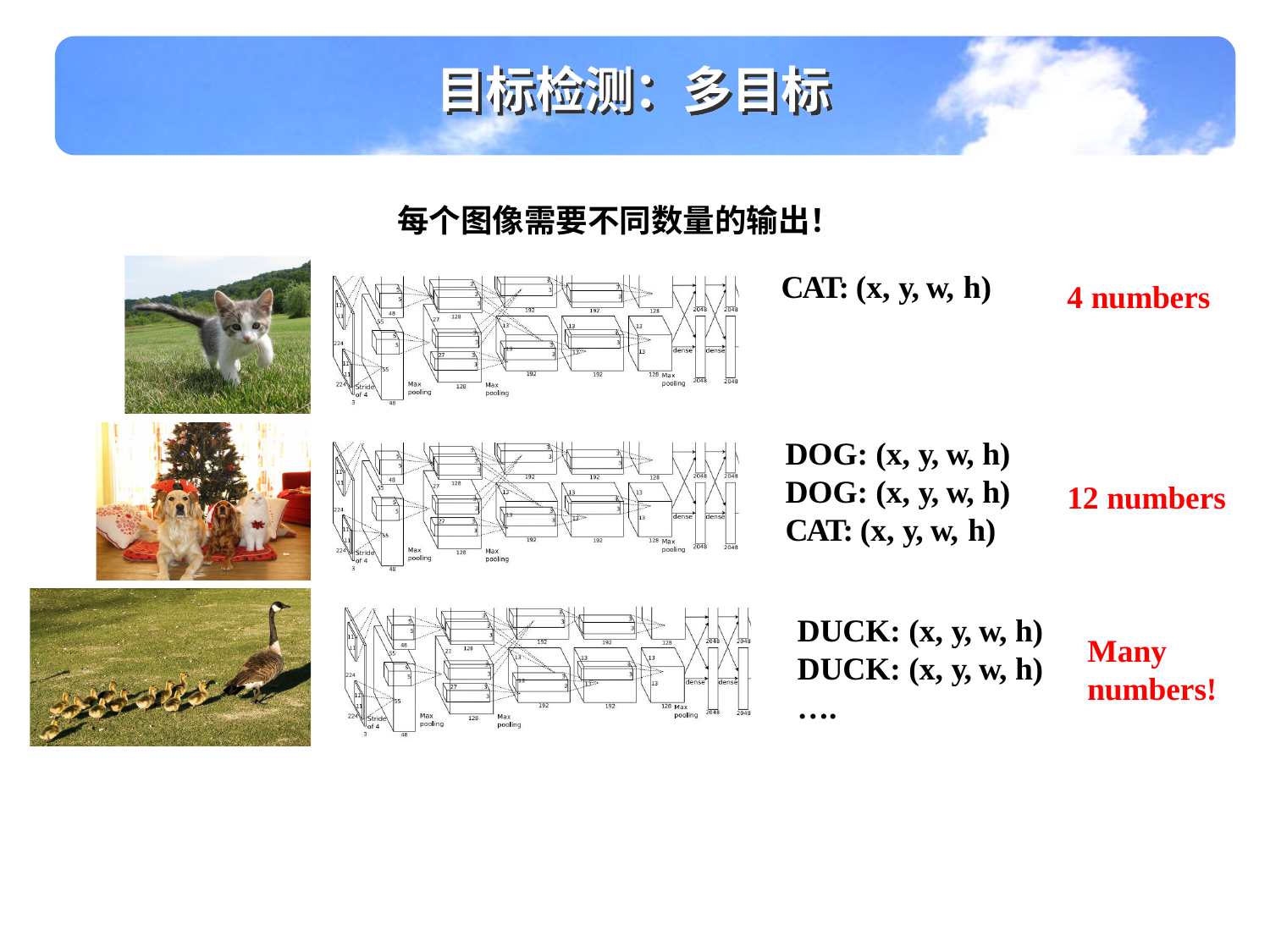

目标检测：多目标
每个图像需要不同数量的输出！

CAT: (x, y, w, h)

4 numbers

DOG: (x, y, w, h)
DOG: (x, y, w, h)
CAT: (x, y, w, h)

12 numbers

DUCK: (x, y, w, h)
DUCK: (x, y, w, h)
….
Many  numbers!